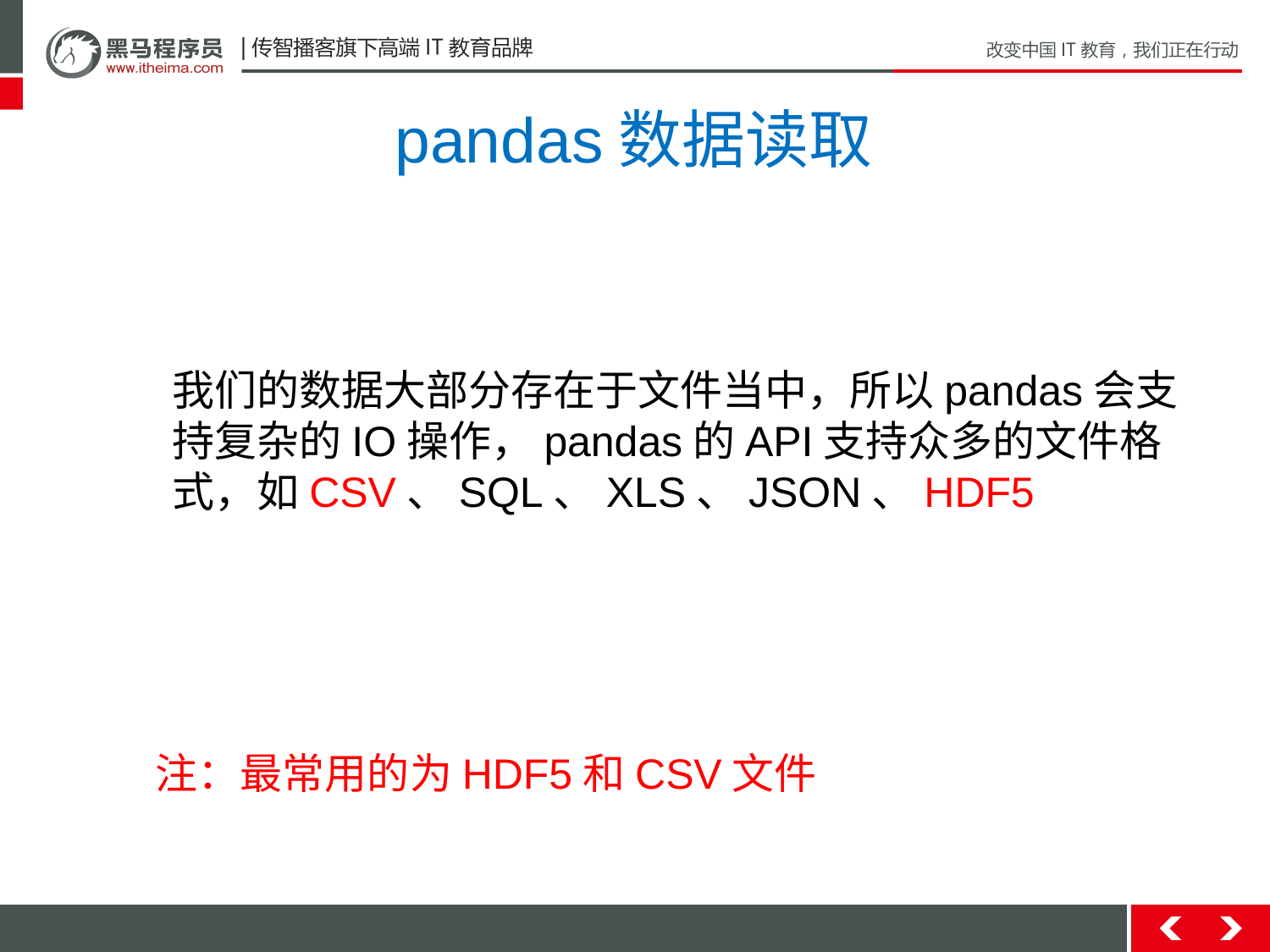

# pandas数据读取
我们的数据大部分存在于文件当中，所以pandas会支持复杂的IO操作，pandas的API支持众多的文件格式，如CSV、SQL、XLS、JSON、HDF5
注：最常用的为HDF5和CSV文件